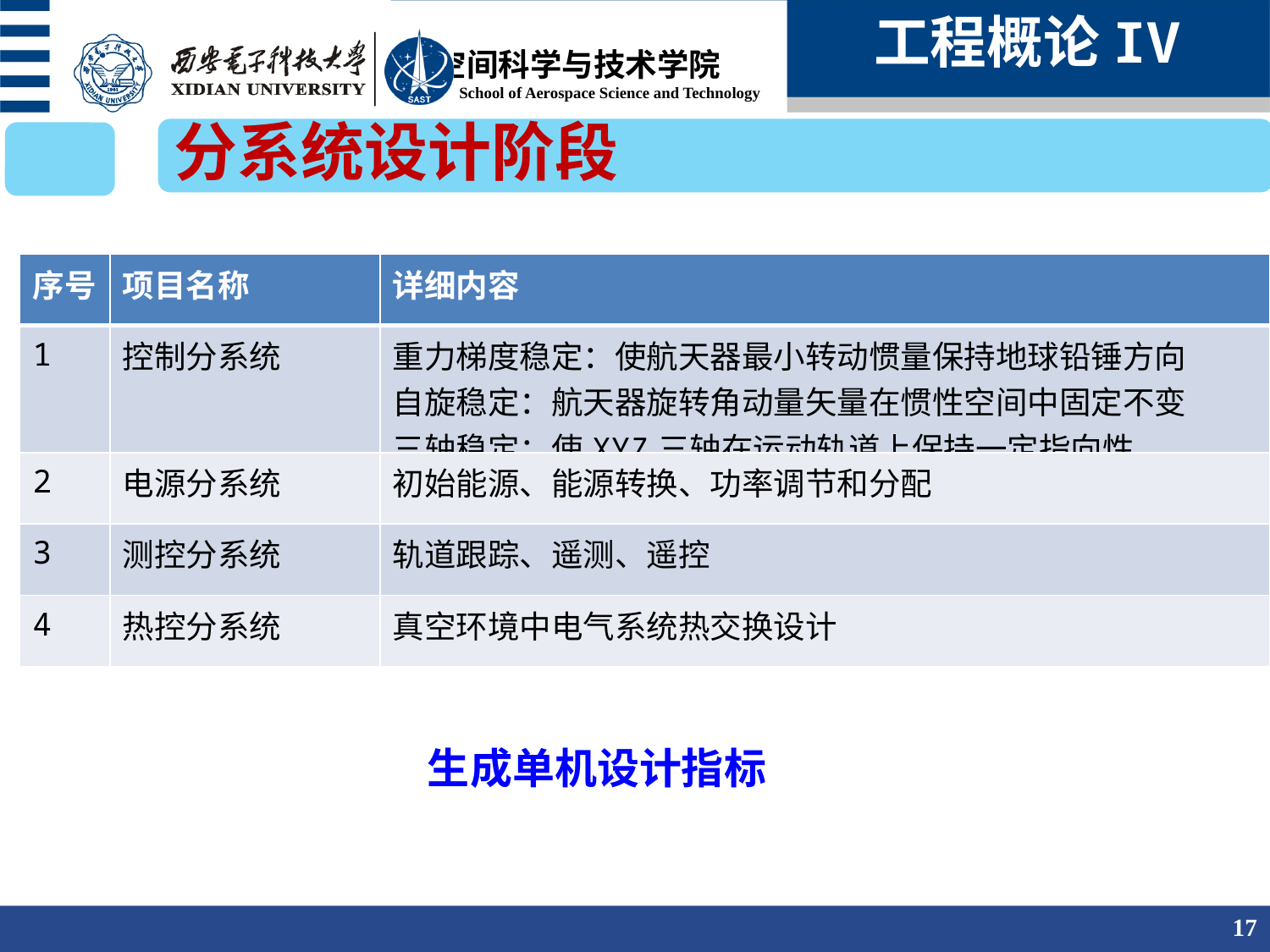

工程概论IV

分系统设计阶段

| 序号 | 项目名称 | 详细内容 |
| --- | --- | --- |
| 1 | 控制分系统 | 重力梯度稳定：使航天器最小转动惯量保持地球铅锤方向 自旋稳定：航天器旋转角动量矢量在惯性空间中固定不变 三轴稳定：使XYZ三轴在运动轨道上保持一定指向性 |
| 2 | 电源分系统 | 初始能源、能源转换、功率调节和分配 |
| 3 | 测控分系统 | 轨道跟踪、遥测、遥控 |
| 4 | 热控分系统 | 真空环境中电气系统热交换设计 |
生成单机设计指标